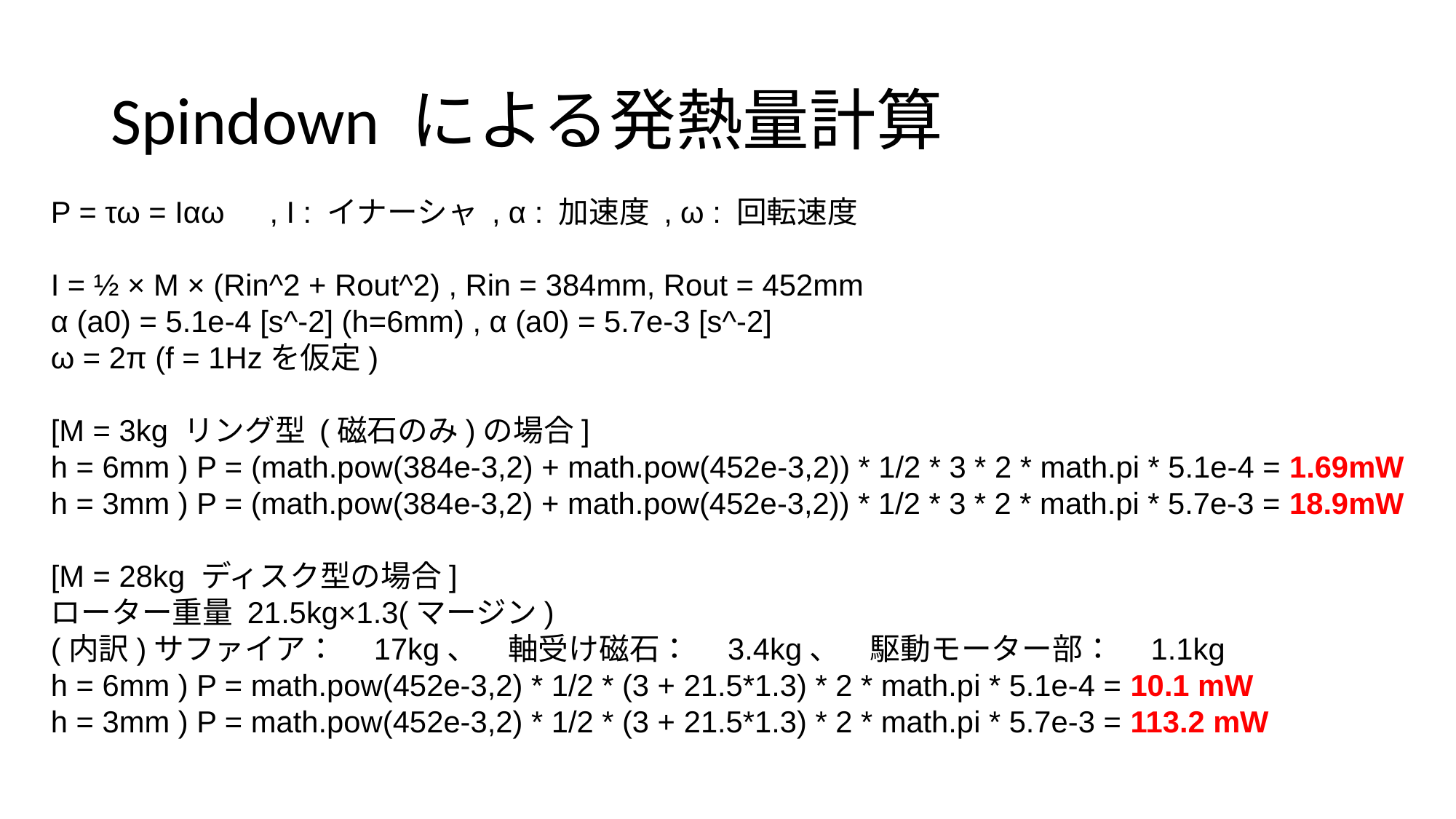

# Spindown による発熱量計算
P = τω = Iαω　, I : イナーシャ , α : 加速度 , ω : 回転速度

I = ½ × M × (Rin^2 + Rout^2) , Rin = 384mm, Rout = 452mm
α (a0) = 5.1e-4 [s^-2] (h=6mm) , α (a0) = 5.7e-3 [s^-2]
ω = 2π (f = 1Hzを仮定)

[M = 3kg リング型 (磁石のみ)の場合]
h = 6mm ) P = (math.pow(384e-3,2) + math.pow(452e-3,2)) * 1/2 * 3 * 2 * math.pi * 5.1e-4 = 1.69mW
h = 3mm ) P = (math.pow(384e-3,2) + math.pow(452e-3,2)) * 1/2 * 3 * 2 * math.pi * 5.7e-3 = 18.9mW

[M = 28kg ディスク型の場合]
ローター重量 21.5kg×1.3(マージン)
(内訳)サファイア：　17kg、　軸受け磁石：　3.4kg、　駆動モーター部：　1.1kg
h = 6mm ) P = math.pow(452e-3,2) * 1/2 * (3 + 21.5*1.3) * 2 * math.pi * 5.1e-4 = 10.1 mW
h = 3mm ) P = math.pow(452e-3,2) * 1/2 * (3 + 21.5*1.3) * 2 * math.pi * 5.7e-3 = 113.2 mW